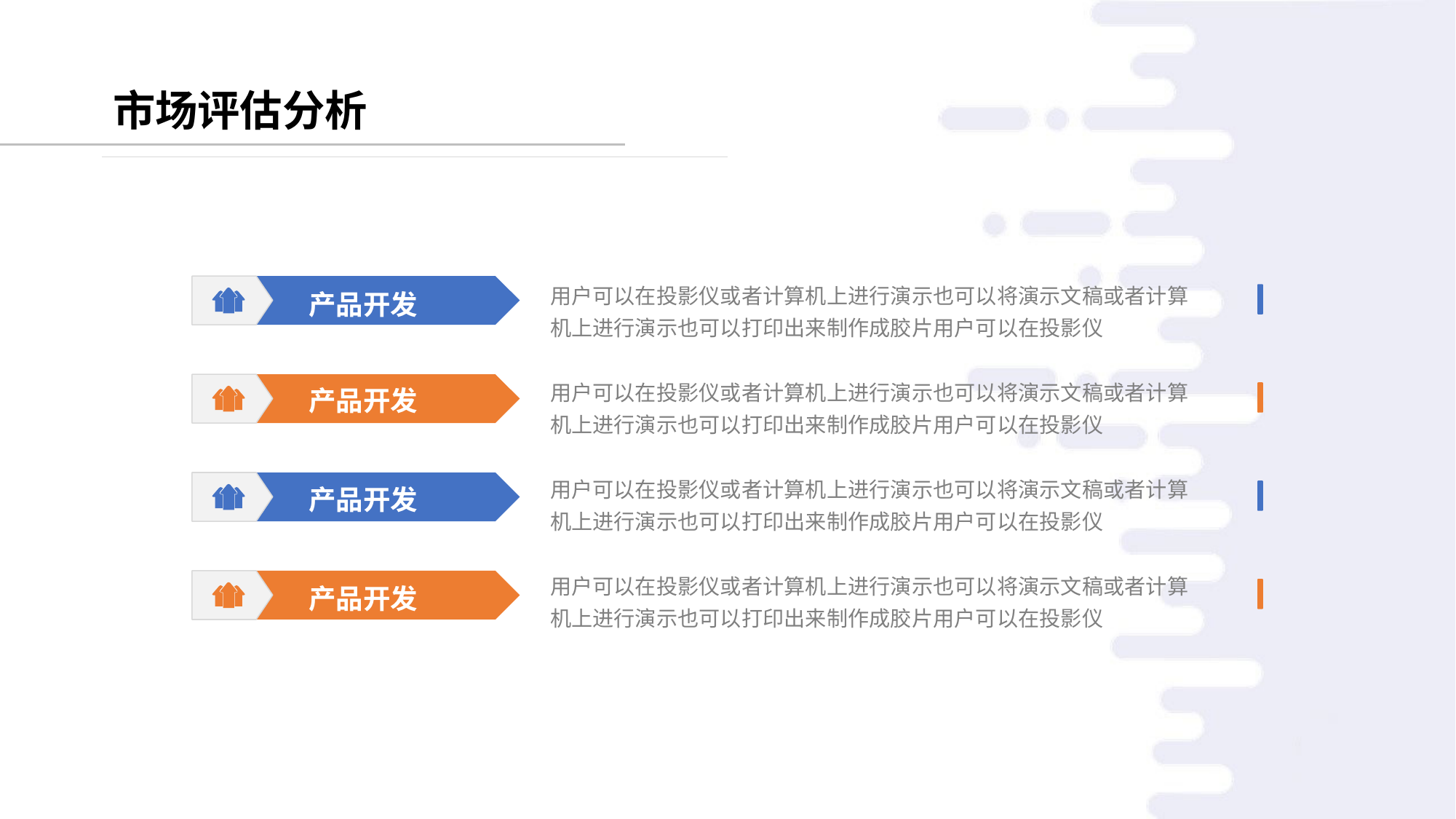

市场评估分析
用户可以在投影仪或者计算机上进行演示也可以将演示文稿或者计算机上进行演示也可以打印出来制作成胶片用户可以在投影仪
产品开发

用户可以在投影仪或者计算机上进行演示也可以将演示文稿或者计算机上进行演示也可以打印出来制作成胶片用户可以在投影仪
产品开发

用户可以在投影仪或者计算机上进行演示也可以将演示文稿或者计算机上进行演示也可以打印出来制作成胶片用户可以在投影仪
产品开发

用户可以在投影仪或者计算机上进行演示也可以将演示文稿或者计算机上进行演示也可以打印出来制作成胶片用户可以在投影仪
产品开发